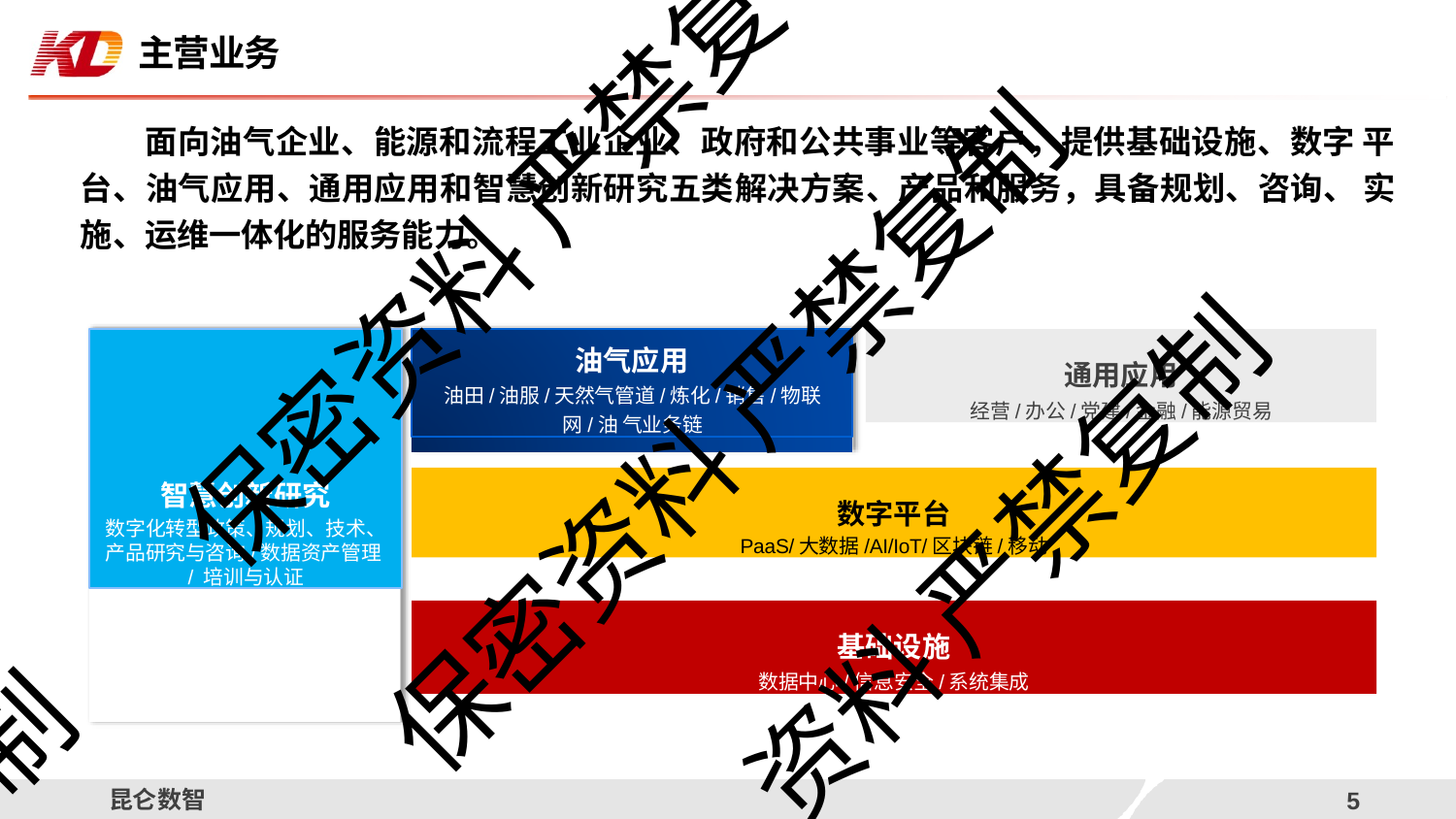

# 主营业务

面向油气企业、能源和流程工业企业、政府和公共事业等客户，提供基础设施、数字 平台、油气应用、通用应用和智慧创新研究五类解决方案、产品和服务，具备规划、咨询、 实施、运维一体化的服务能力。
保密资料 严禁复

智慧创新研究
数字化转型政策、规划、技术、 产品研究与咨询/数据资产管理/ 培训与认证

油气应用
油田/油服/天然气管道/炼化/销售/物联网/油 气业务链
通用应用
经营/办公/党建/金融/能源贸易
保密资料 严禁复制

数字平台
PaaS/大数据/AI/IoT/区块链/移动
资料 严禁复制
基础设施
数据中心/信息安全/系统集成
制
昆仑数智
5